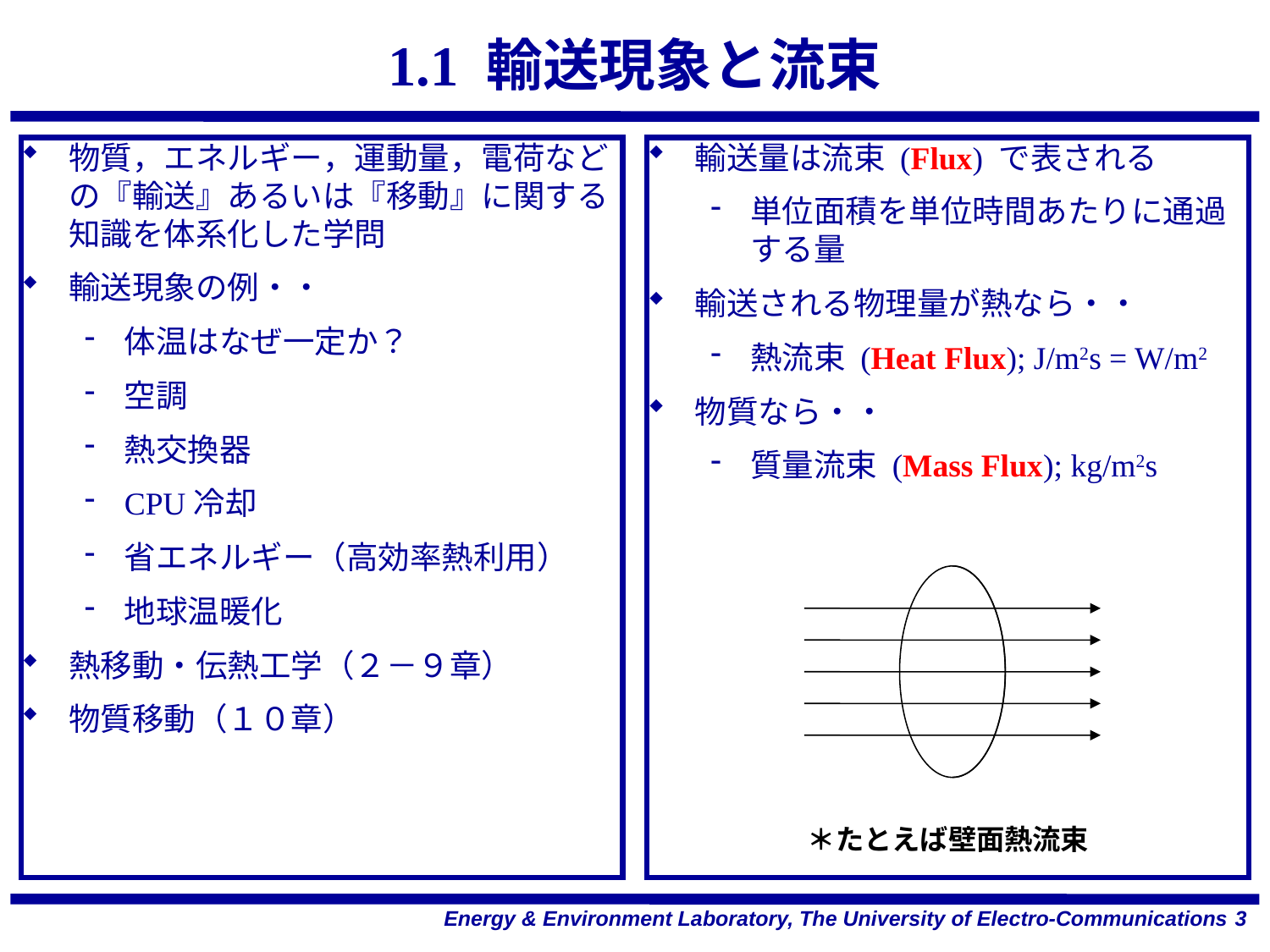

# 1.1 輸送現象と流束
物質，エネルギー，運動量，電荷などの『輸送』あるいは『移動』に関する知識を体系化した学問
輸送現象の例・・
体温はなぜ一定か？
空調
熱交換器
CPU冷却
省エネルギー（高効率熱利用）
地球温暖化
熱移動・伝熱工学（２－９章）
物質移動（１０章）
輸送量は流束 (Flux) で表される
単位面積を単位時間あたりに通過する量
輸送される物理量が熱なら・・
熱流束 (Heat Flux); J/m2s = W/m2
物質なら・・
質量流束 (Mass Flux); kg/m2s

＊たとえば壁面熱流束